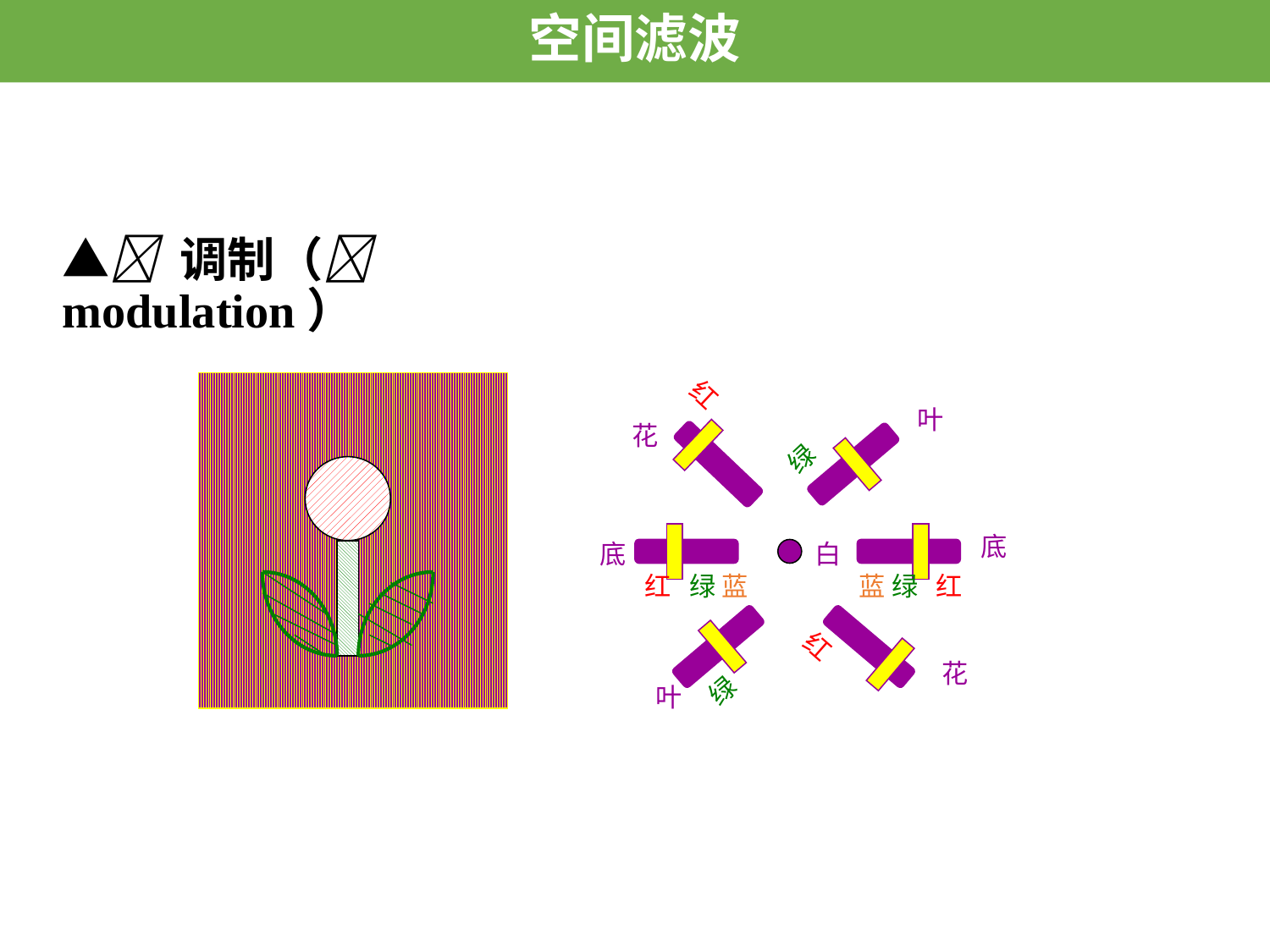

空间滤波
# ▲θ 调制（θ modulation）

叶
红
花

绿

底
底

红   绿 蓝
蓝 绿   红

红

花
绿
叶
白